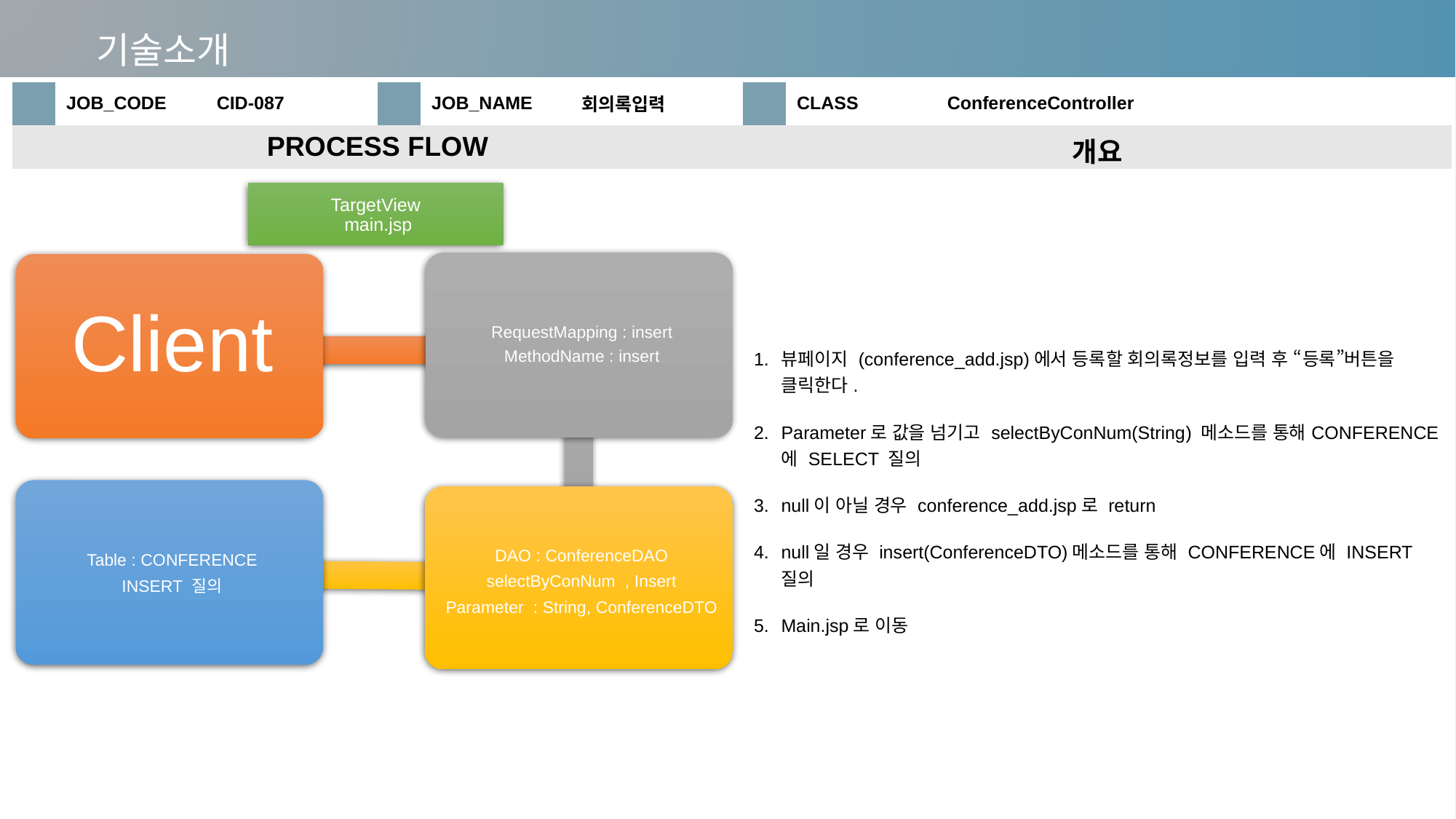

기술소개

|  | JOB\_CODE | CID-087 |  | JOB\_NAME | 회의록입력 |  | CLASS | ConferenceController |
| --- | --- | --- | --- | --- | --- | --- | --- | --- |
| PROCESS FLOW |  |  |  |  |  | 개요 |  |  |
|  |  |  |  |  |  | 뷰페이지 (conference\_add.jsp)에서 등록할 회의록정보를 입력 후 “등록”버튼을 클릭한다. Parameter로 값을 넘기고 selectByConNum(String) 메소드를 통해CONFERENCE에 SELECT 질의 null이 아닐 경우 conference\_add.jsp로 return null일 경우 insert(ConferenceDTO)메소드를 통해 CONFERENCE에 INSERT 질의 Main.jsp로 이동 |  |  |

TargetView
 main.jsp

Client
RequestMapping : insert
MethodName : insert

DAO : ConferenceDAO
selectByConNum  , Insert
Parameter  : String, ConferenceDTO
Table : CONFERENCE
INSERT 질의